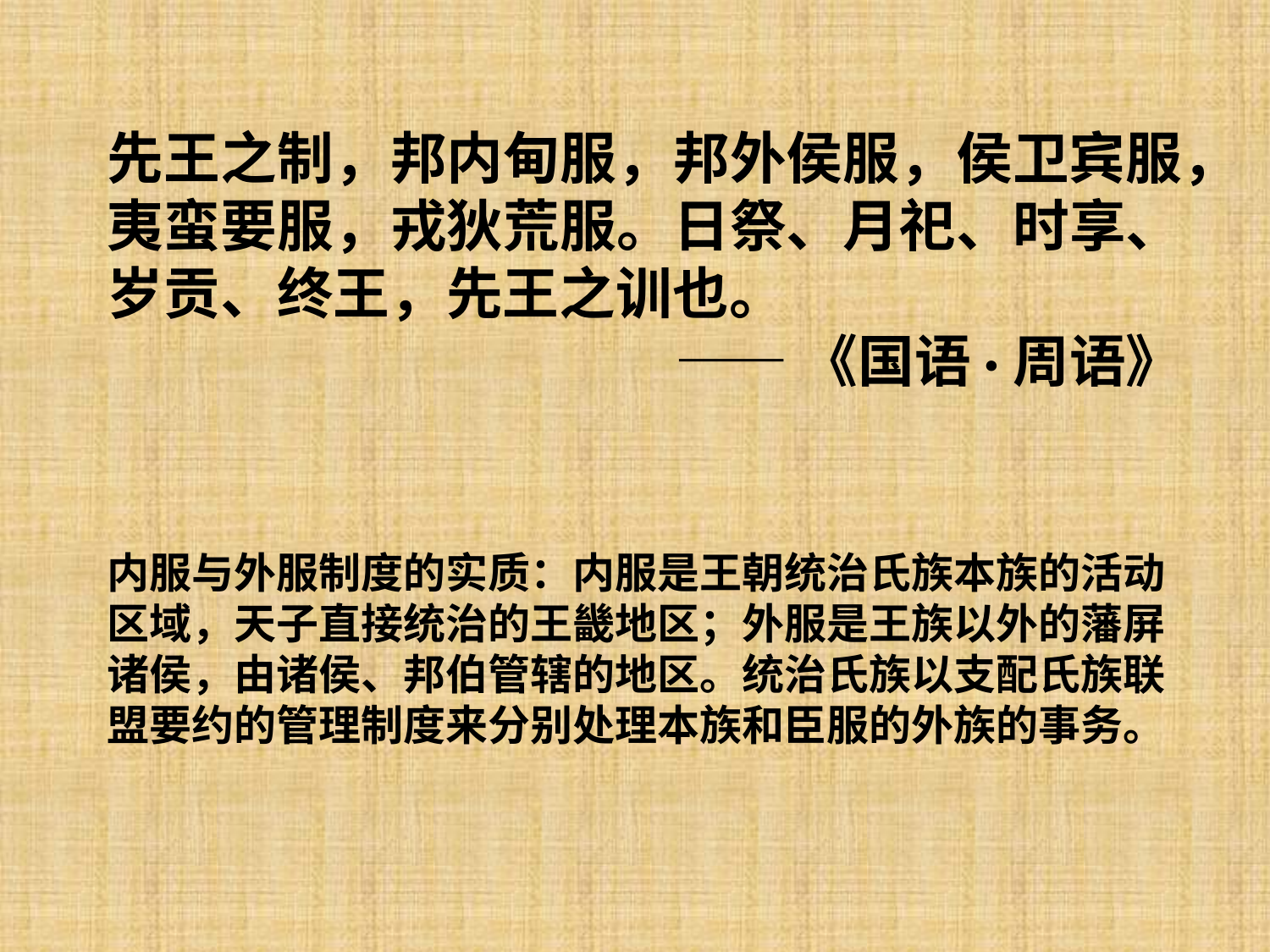

先王之制，邦内甸服，邦外侯服，侯卫宾服，夷蛮要服，戎狄荒服。日祭、月祀、时享、岁贡、终王，先王之训也。
——《国语·周语》
内服与外服制度的实质：内服是王朝统治氏族本族的活动区域，天子直接统治的王畿地区；外服是王族以外的藩屏诸侯，由诸侯、邦伯管辖的地区。统治氏族以支配氏族联盟要约的管理制度来分别处理本族和臣服的外族的事务。